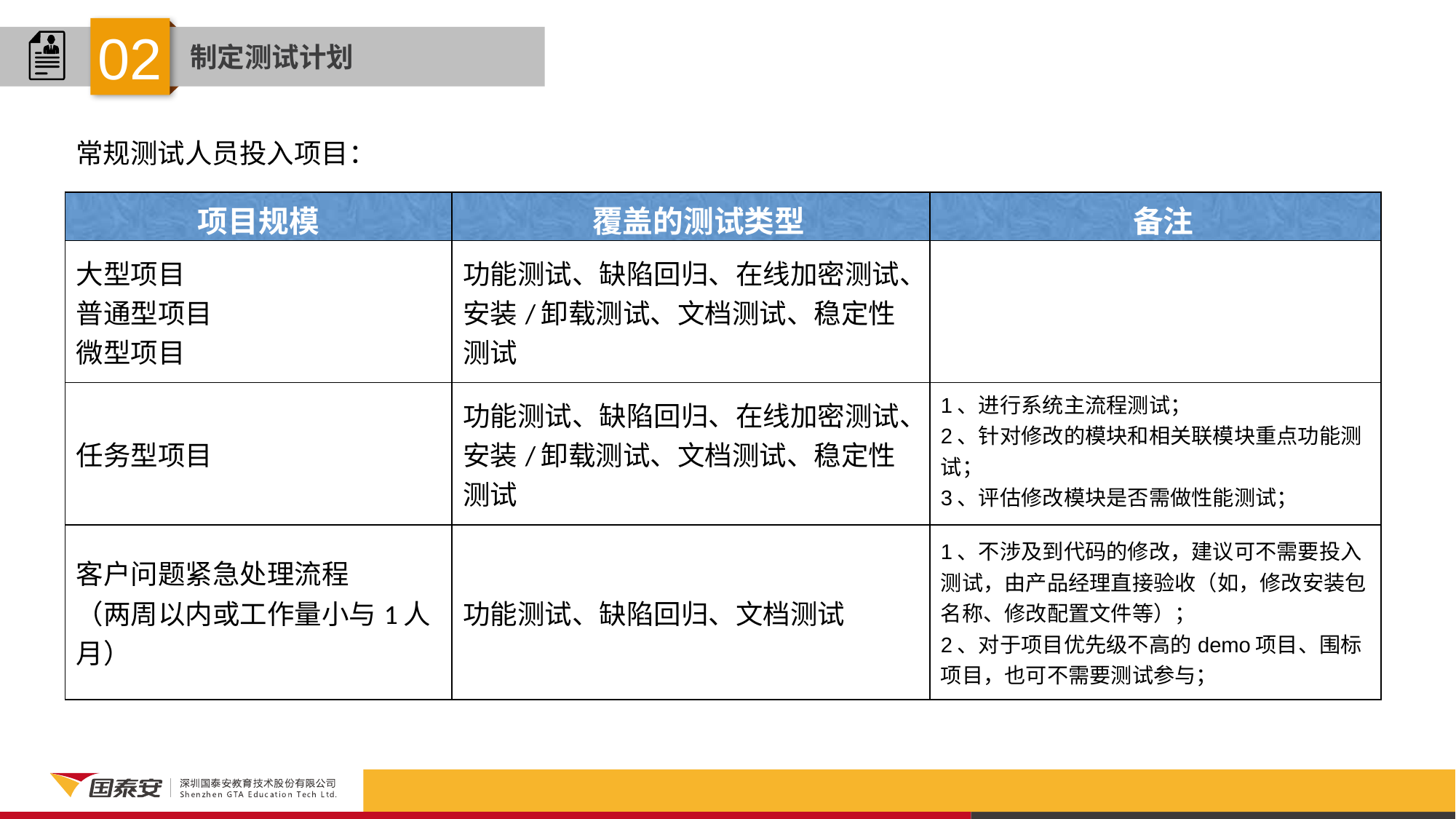

02

制定测试计划
常规测试人员投入项目：
| 项目规模 | 覆盖的测试类型 | 备注 |
| --- | --- | --- |
| 大型项目 普通型项目 微型项目 | 功能测试、缺陷回归、在线加密测试、安装/卸载测试、文档测试、稳定性测试 |  |
| 任务型项目 | 功能测试、缺陷回归、在线加密测试、安装/卸载测试、文档测试、稳定性测试 | 1、进行系统主流程测试； 2、针对修改的模块和相关联模块重点功能测试； 3、评估修改模块是否需做性能测试； |
| 客户问题紧急处理流程 （两周以内或工作量小与1人月） | 功能测试、缺陷回归、文档测试 | 1、不涉及到代码的修改，建议可不需要投入测试，由产品经理直接验收（如，修改安装包名称、修改配置文件等）； 2、对于项目优先级不高的demo项目、围标项目，也可不需要测试参与； |